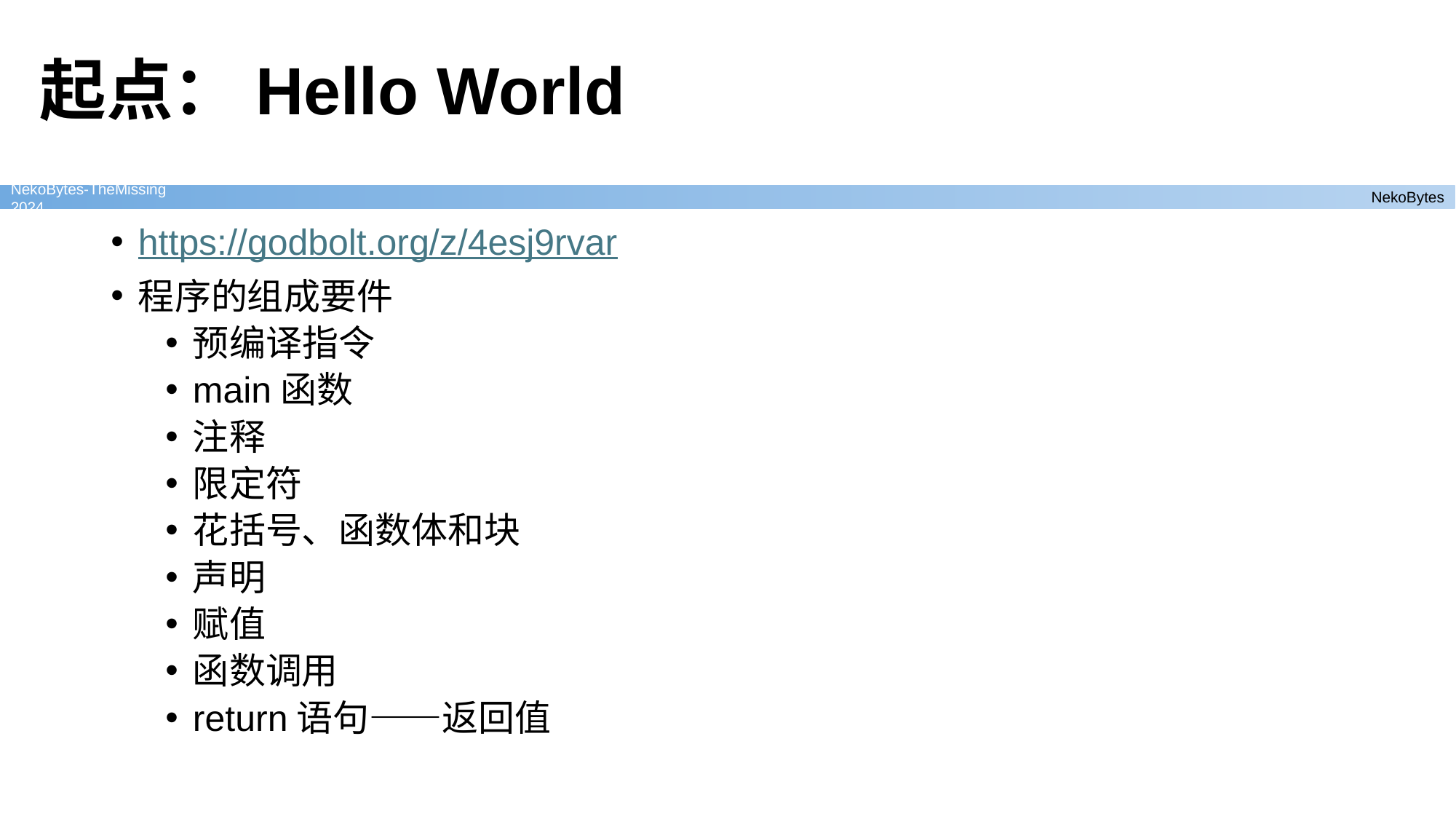

# 起点：Hello World
https://godbolt.org/z/4esj9rvar
程序的组成要件
预编译指令
main函数
注释
限定符
花括号、函数体和块
声明
赋值
函数调用
return语句——返回值
25